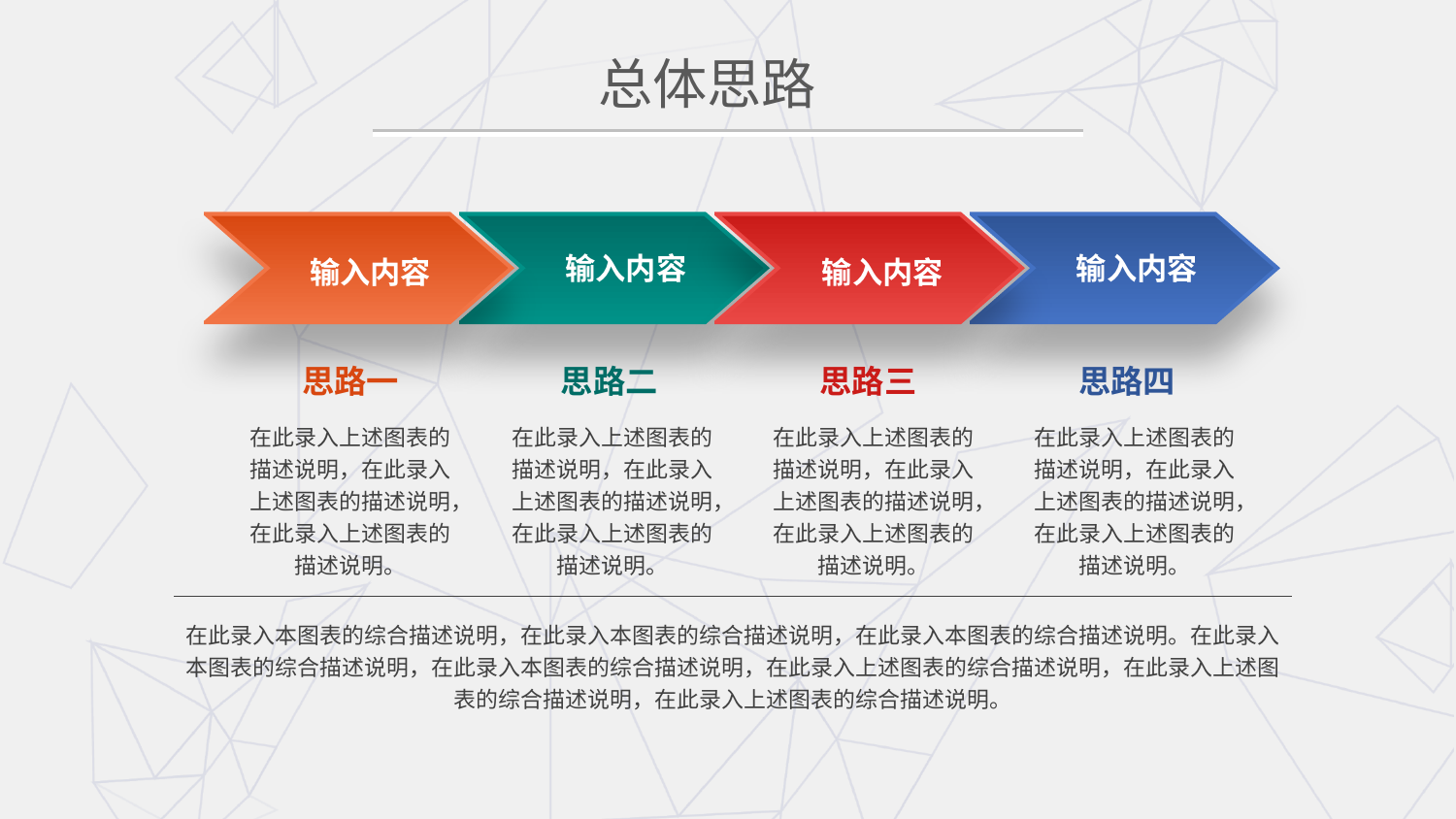

# 总体思路

输入内容

输入内容

输入内容

输入内容
思路一
思路二
思路三
思路四
在此录入上述图表的描述说明，在此录入上述图表的描述说明，在此录入上述图表的描述说明。
在此录入上述图表的描述说明，在此录入上述图表的描述说明，在此录入上述图表的描述说明。
在此录入上述图表的描述说明，在此录入上述图表的描述说明，在此录入上述图表的描述说明。
在此录入上述图表的描述说明，在此录入上述图表的描述说明，在此录入上述图表的描述说明。
在此录入本图表的综合描述说明，在此录入本图表的综合描述说明，在此录入本图表的综合描述说明。在此录入本图表的综合描述说明，在此录入本图表的综合描述说明，在此录入上述图表的综合描述说明，在此录入上述图表的综合描述说明，在此录入上述图表的综合描述说明。